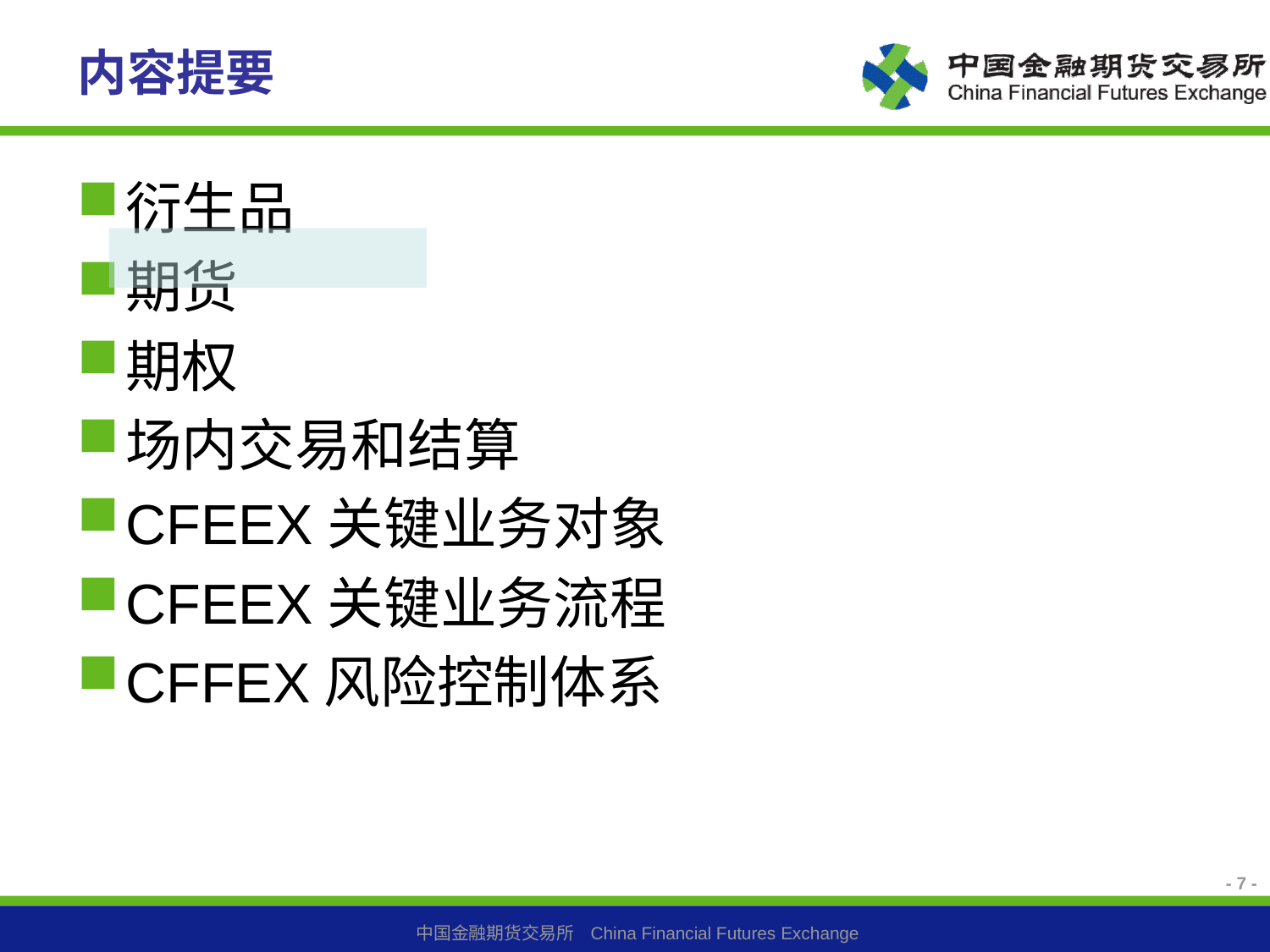

# 内容提要
衍生品
期货
期权
场内交易和结算
CFEEX关键业务对象
CFEEX关键业务流程
CFFEX风险控制体系

- 7 -